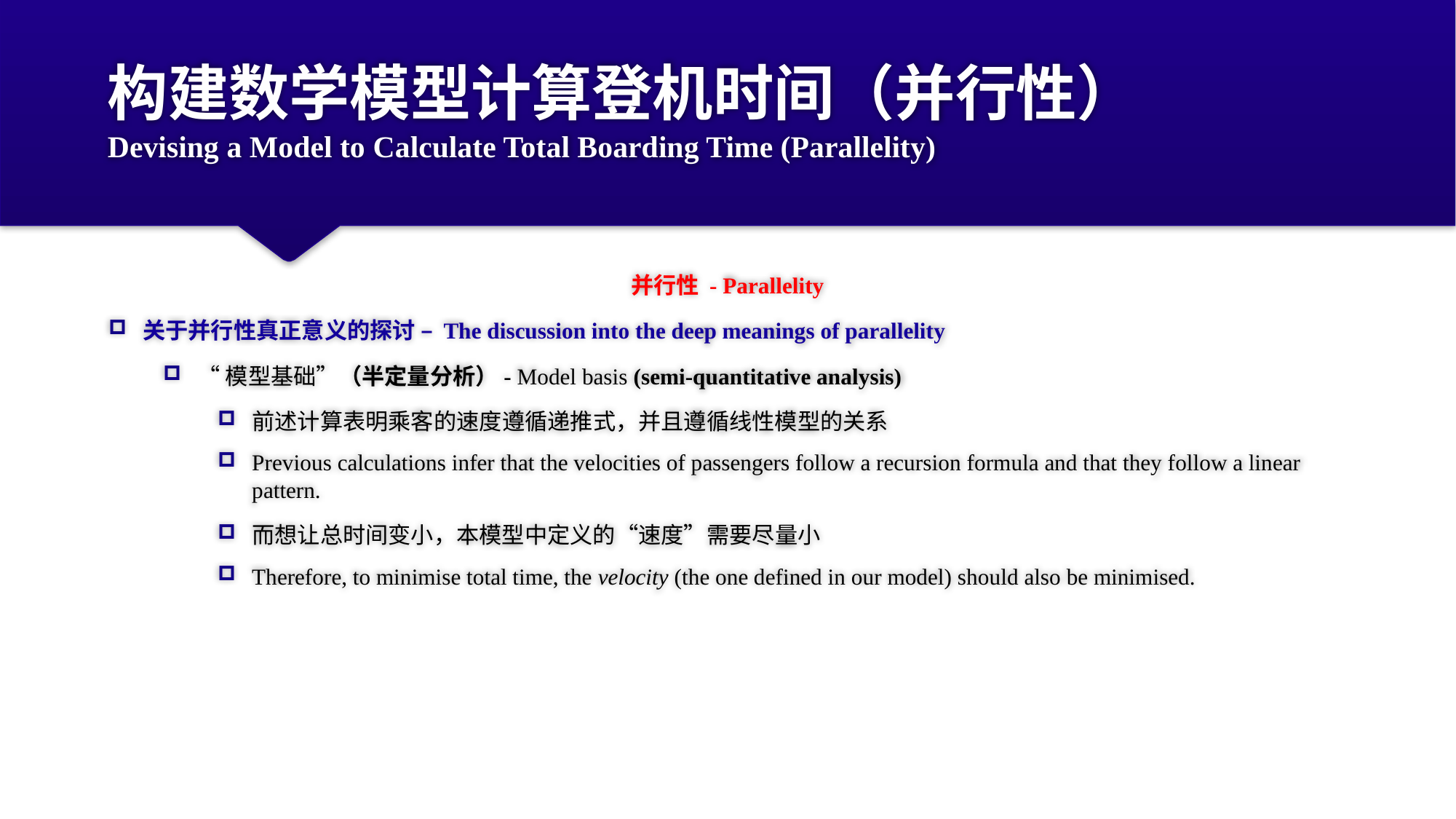

# 构建数学模型计算登机时间（并行性） Devising a Model to Calculate Total Boarding Time (Parallelity)
并行性 - Parallelity
关于并行性真正意义的探讨 – The discussion into the deep meanings of parallelity
“模型基础”（半定量分析）- Model basis (semi-quantitative analysis)
前述计算表明乘客的速度遵循递推式，并且遵循线性模型的关系
Previous calculations infer that the velocities of passengers follow a recursion formula and that they follow a linear pattern.
而想让总时间变小，本模型中定义的“速度”需要尽量小
Therefore, to minimise total time, the velocity (the one defined in our model) should also be minimised.